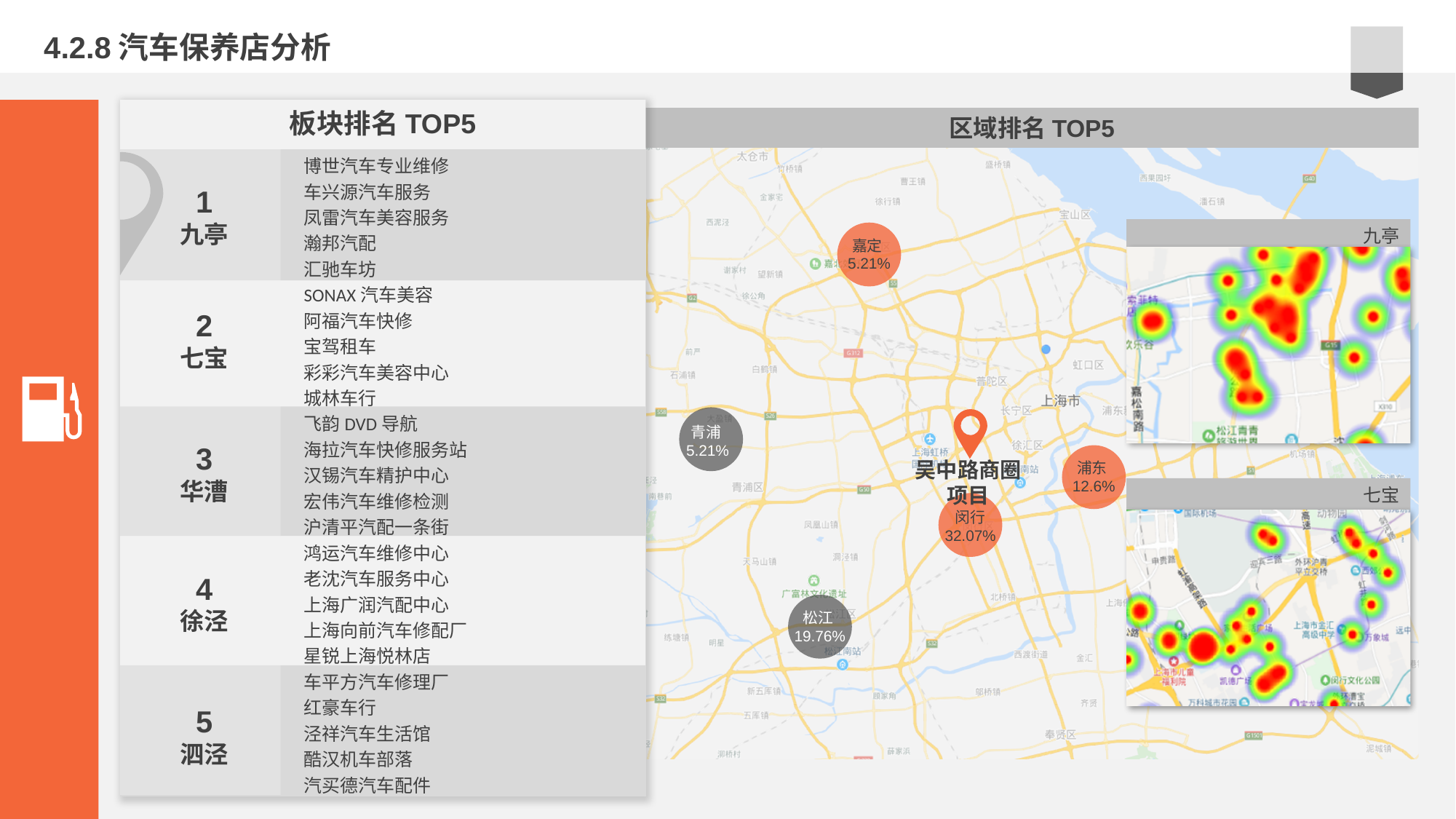

4.2.8汽车保养店分析
122

板块排名TOP5
区域排名TOP5
博世汽车专业维修
车兴源汽车服务
凤雷汽车美容服务
瀚邦汽配
汇驰车坊
SONAX汽车美容
阿福汽车快修
宝驾租车
彩彩汽车美容中心
城林车行
飞韵DVD导航
海拉汽车快修服务站
汉锡汽车精护中心
宏伟汽车维修检测
沪清平汽配一条街
鸿运汽车维修中心
老沈汽车服务中心
上海广润汽配中心
上海向前汽车修配厂
星锐上海悦林店
车平方汽车修理厂
红豪车行
泾祥汽车生活馆
酷汉机车部落
汽买德汽车配件

1
九亭
九亭

嘉定5.21%

2
七宝

吴中路商圈项目
青浦5.21%
3
华漕

浦东12.6%
七宝

闵行
32.07%

4
徐泾

松江19.76%

5
泗泾